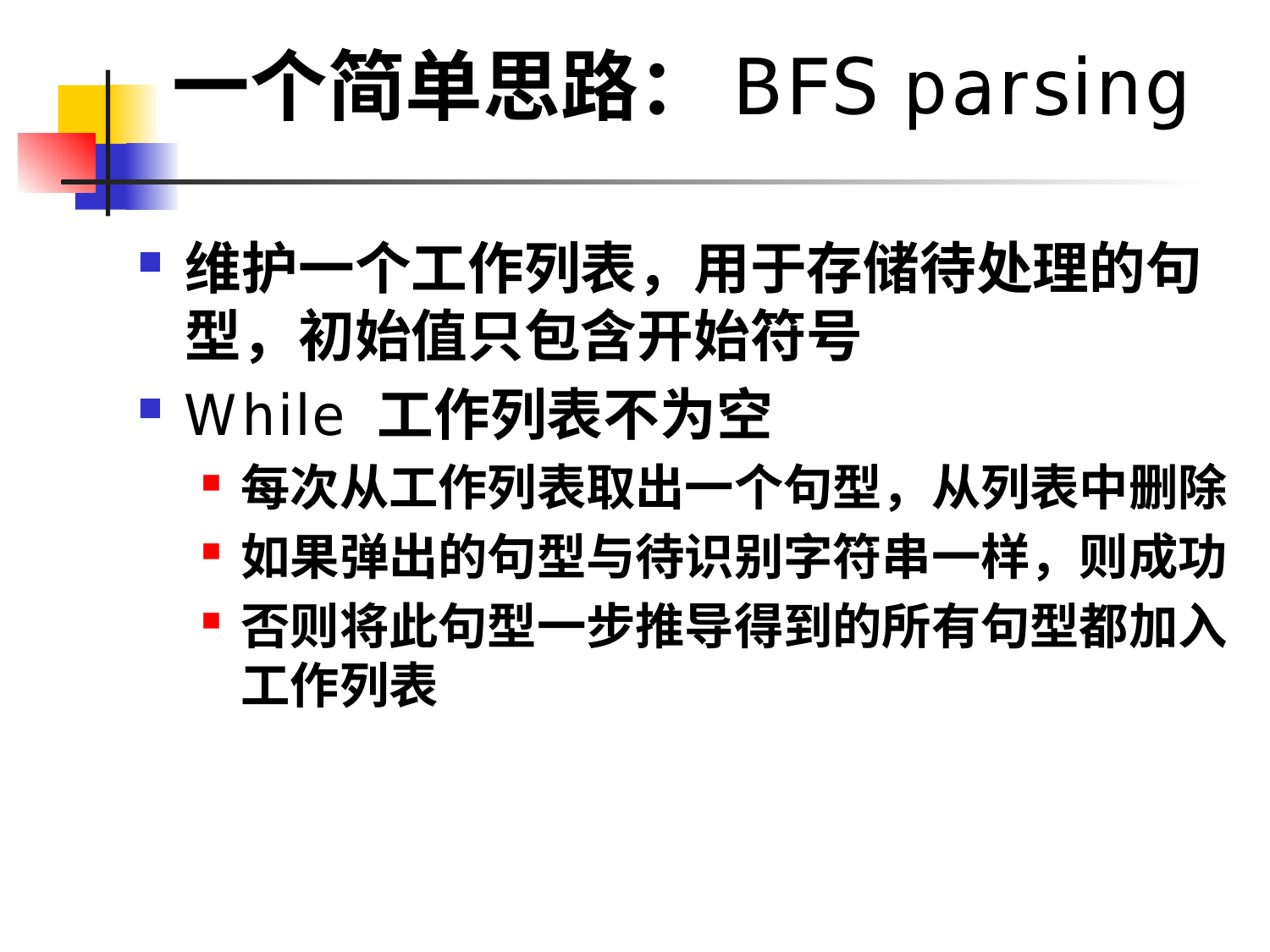

# 一个简单思路：BFS parsing
维护一个工作列表，用于存储待处理的句型，初始值只包含开始符号
While 工作列表不为空
每次从工作列表取出一个句型，从列表中删除
如果弹出的句型与待识别字符串一样，则成功
否则将此句型一步推导得到的所有句型都加入工作列表